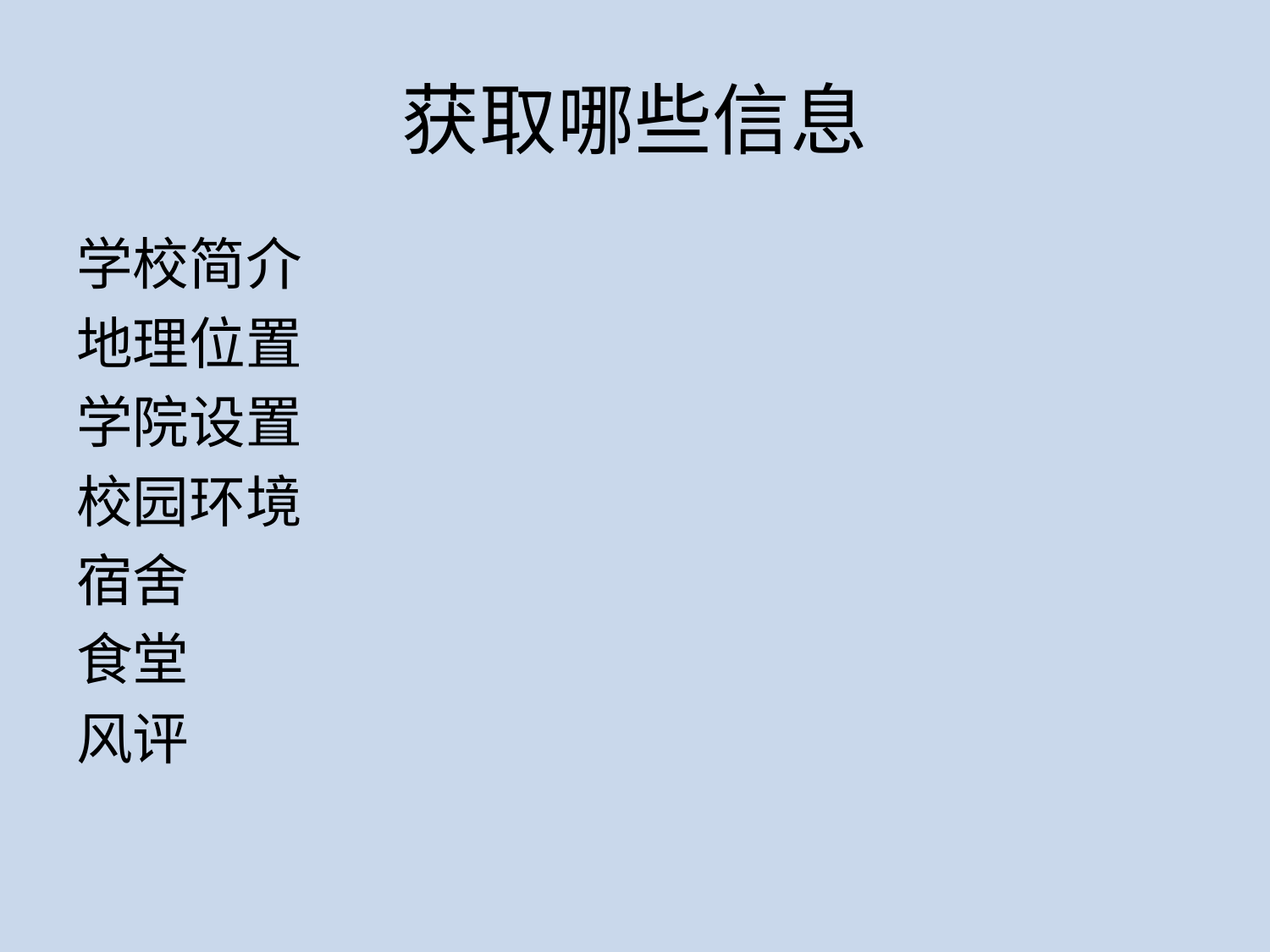

# 获取哪些信息
学校简介
地理位置
学院设置
校园环境
宿舍
食堂
风评